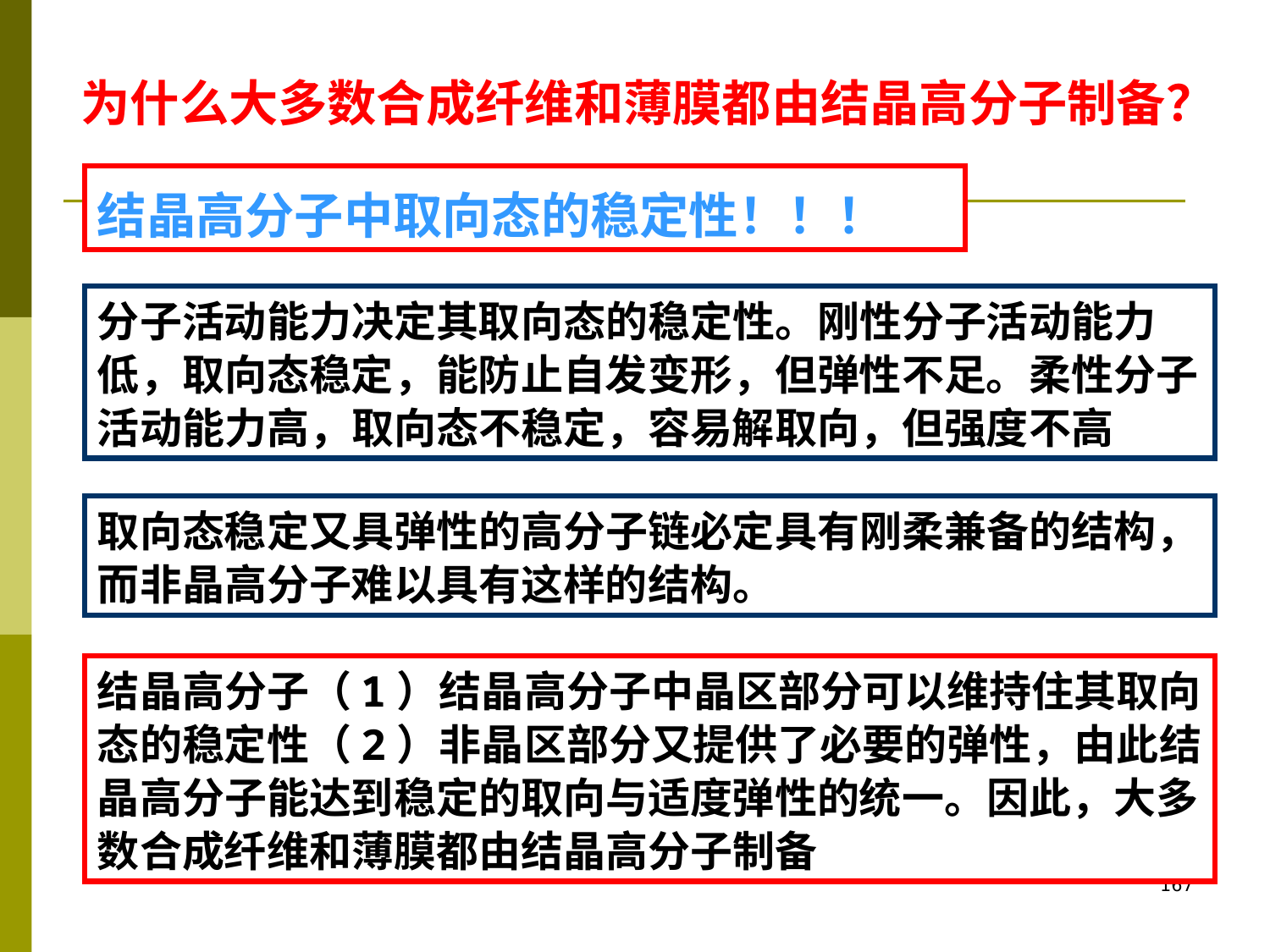

为什么大多数合成纤维和薄膜都由结晶高分子制备？
结晶高分子中取向态的稳定性！！！
分子活动能力决定其取向态的稳定性。刚性分子活动能力低，取向态稳定，能防止自发变形，但弹性不足。柔性分子活动能力高，取向态不稳定，容易解取向，但强度不高
取向态稳定又具弹性的高分子链必定具有刚柔兼备的结构，而非晶高分子难以具有这样的结构。
结晶高分子（1）结晶高分子中晶区部分可以维持住其取向态的稳定性（2）非晶区部分又提供了必要的弹性，由此结晶高分子能达到稳定的取向与适度弹性的统一。因此，大多数合成纤维和薄膜都由结晶高分子制备
167